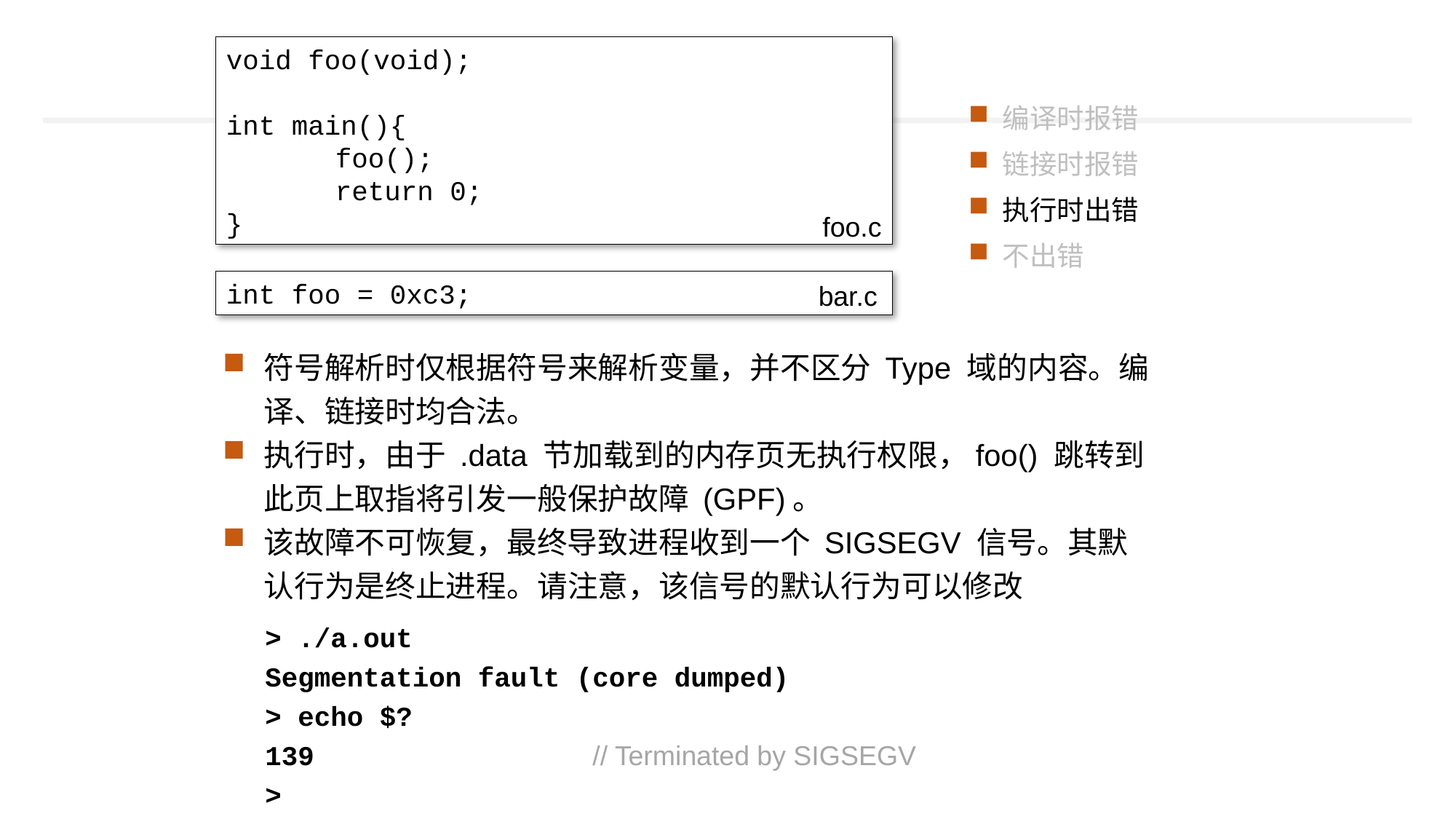

void foo(void);

int main(){
	foo();
	return 0;
}
编译时报错
链接时报错
执行时出错
不出错
foo.c
bar.c
int foo = 0xc3;
符号解析时仅根据符号来解析变量，并不区分 Type 域的内容。编译、链接时均合法。
执行时，由于 .data 节加载到的内存页无执行权限，foo() 跳转到此页上取指将引发一般保护故障 (GPF)。
该故障不可恢复，最终导致进程收到一个 SIGSEGV 信号。其默认行为是终止进程。请注意，该信号的默认行为可以修改
> ./a.out
Segmentation fault (core dumped)
> echo $?
139			// Terminated by SIGSEGV
>